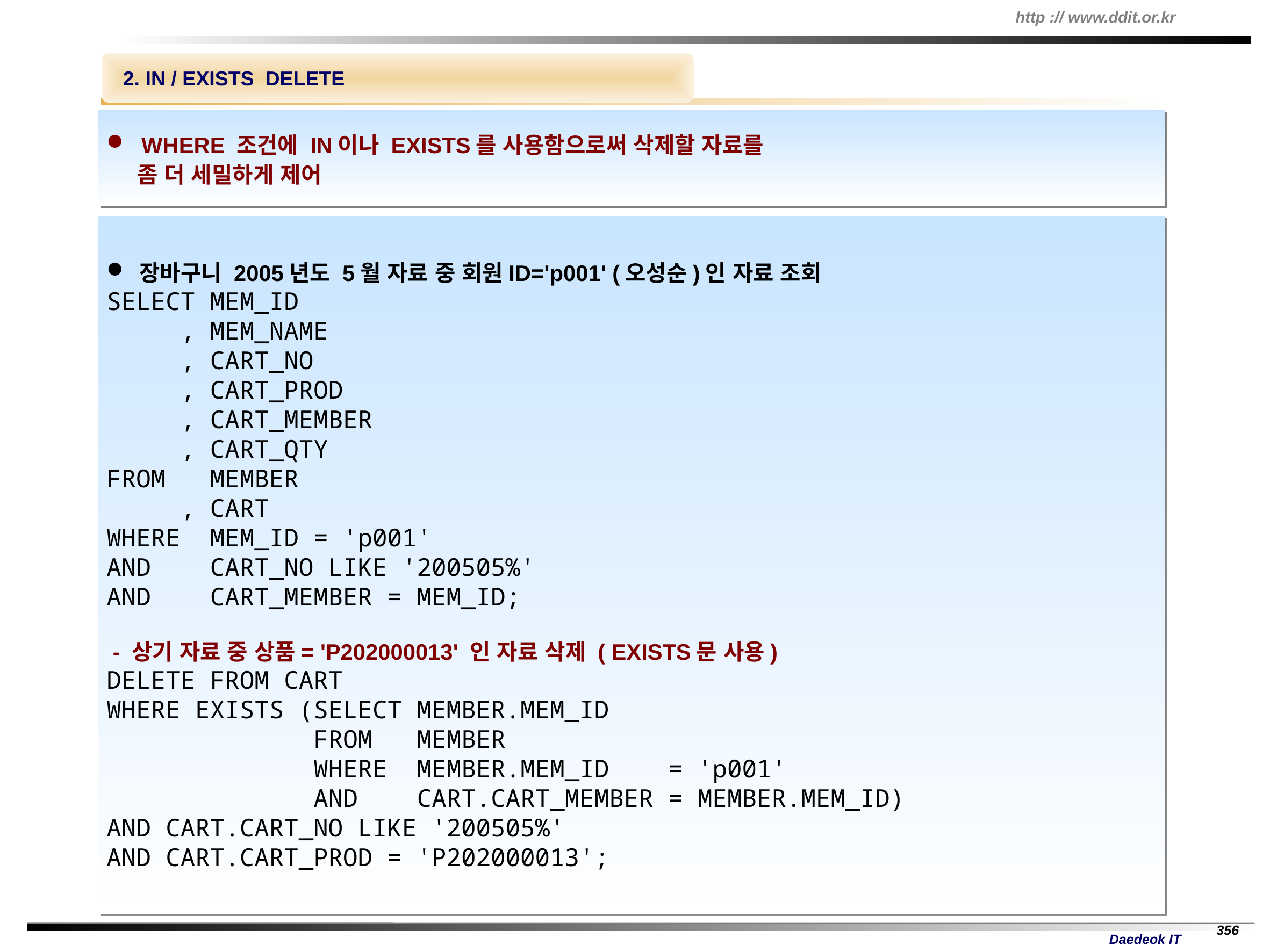

2. IN / EXISTS  DELETE

  WHERE 조건에 IN이나 EXISTS를 사용함으로써 삭제할 자료를
    좀 더 세밀하게 제어
 장바구니 2005년도 5월 자료 중 회원ID='p001' (오성순)인 자료 조회
SELECT MEM_ID
     , MEM_NAME
     , CART_NO
     , CART_PROD
     , CART_MEMBER
     , CART_QTY
FROM   MEMBER
     , CART
WHERE  MEM_ID = 'p001'
AND    CART_NO LIKE '200505%'
AND    CART_MEMBER = MEM_ID;

 - 상기 자료 중 상품= 'P202000013' 인 자료 삭제 ( EXISTS문 사용)
DELETE FROM CART
WHERE EXISTS (SELECT MEMBER.MEM_ID
              FROM   MEMBER
              WHERE  MEMBER.MEM_ID    = 'p001'
              AND    CART.CART_MEMBER = MEMBER.MEM_ID)
AND CART.CART_NO LIKE '200505%'
AND CART.CART_PROD = 'P202000013';